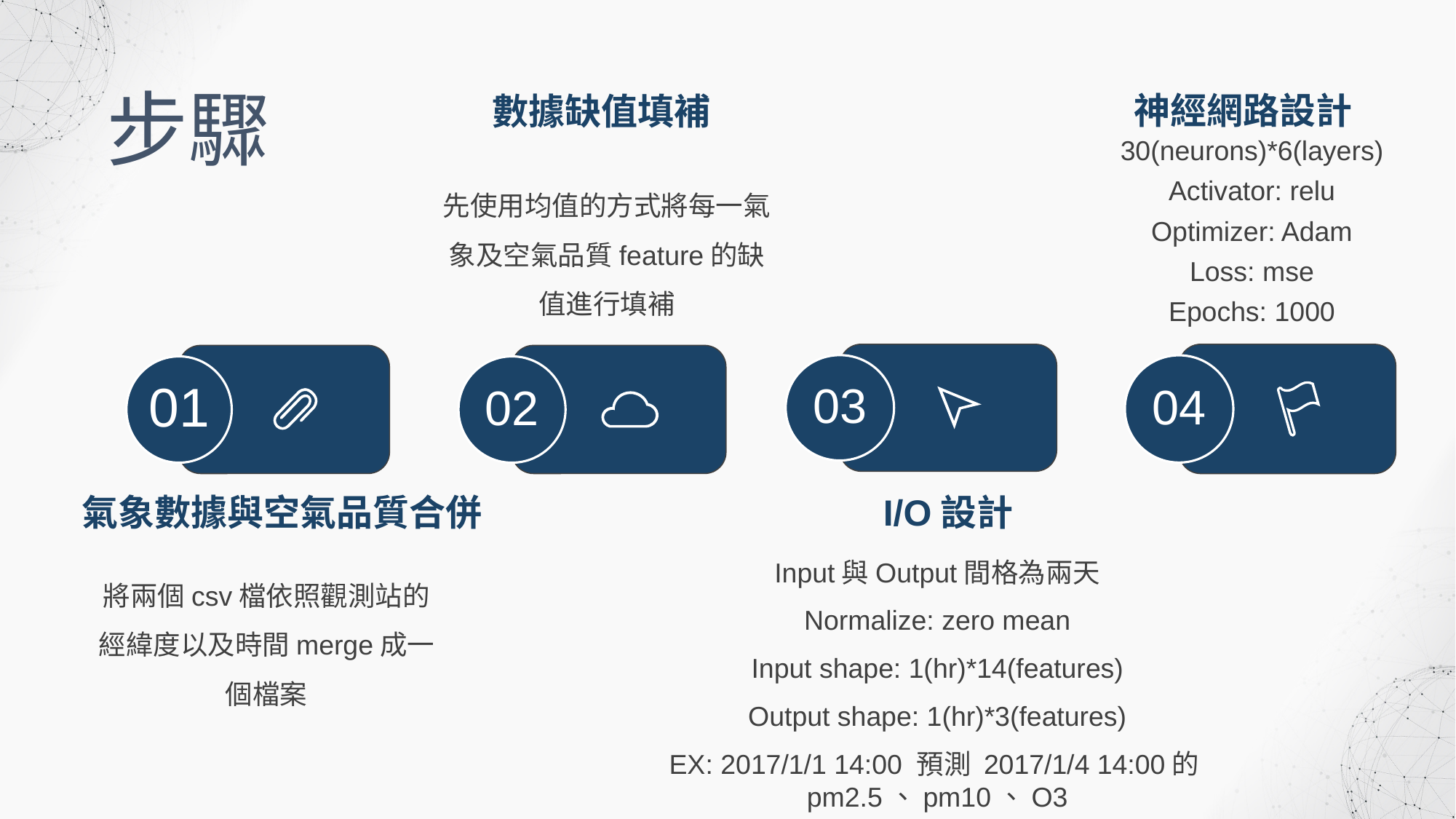

步驟
神經網路設計
數據缺值填補
30(neurons)*6(layers)
Activator: relu
Optimizer: Adam
Loss: mse
Epochs: 1000
先使用均值的方式將每一氣象及空氣品質feature的缺值進行填補

03

04

01

02

氣象數據與空氣品質合併
I/O設計
Input與Output間格為兩天
Normalize: zero mean
Input shape: 1(hr)*14(features)
Output shape: 1(hr)*3(features)
EX: 2017/1/1 14:00 預測 2017/1/4 14:00的pm2.5、pm10、O3
將兩個csv檔依照觀測站的經緯度以及時間merge成一個檔案